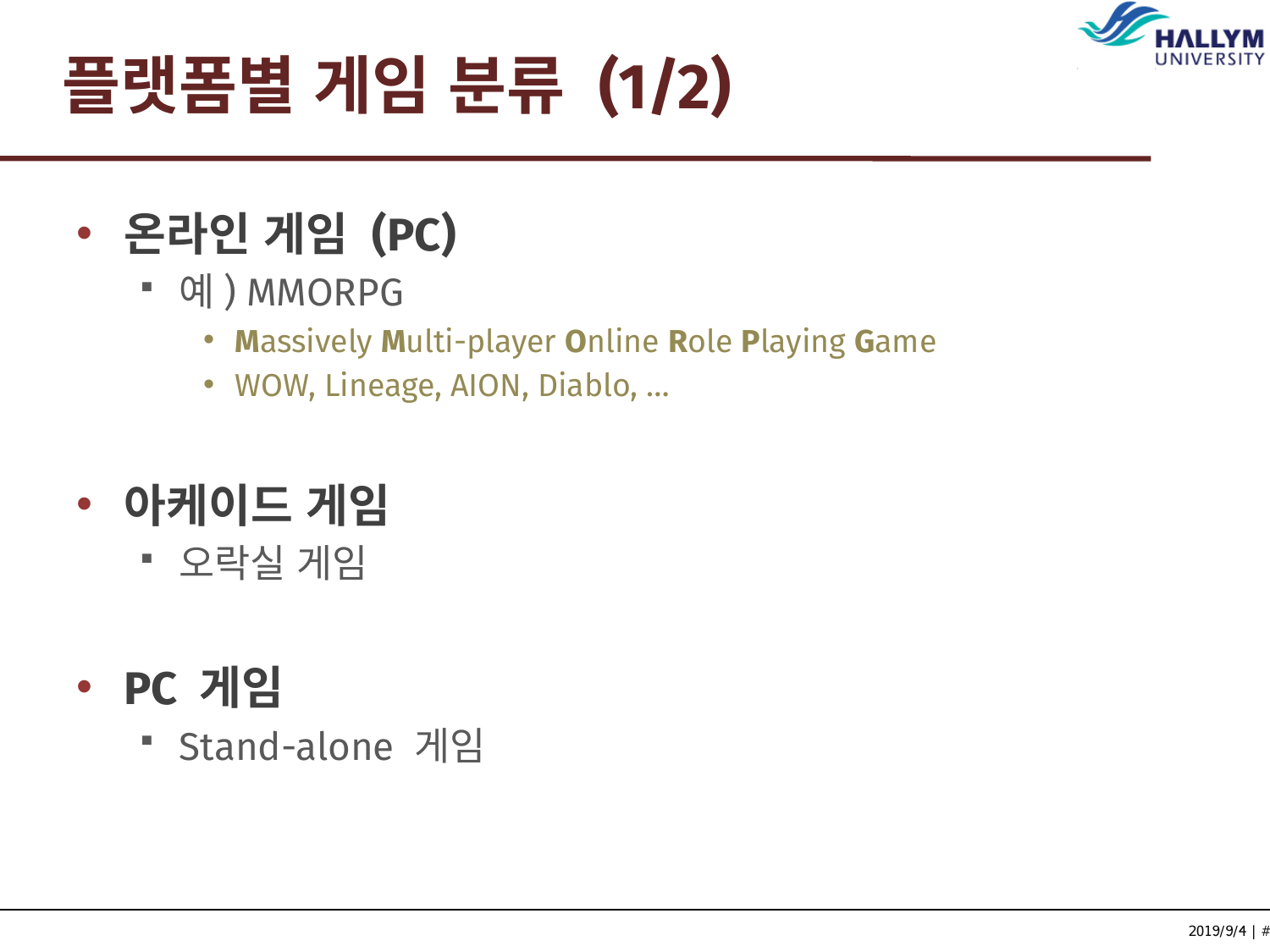

# 플랫폼별 게임 분류 (1/2)
온라인 게임 (PC)
예) MMORPG
Massively Multi-player Online Role Playing Game
WOW, Lineage, AION, Diablo, …

아케이드 게임
오락실 게임

PC 게임
Stand-alone 게임